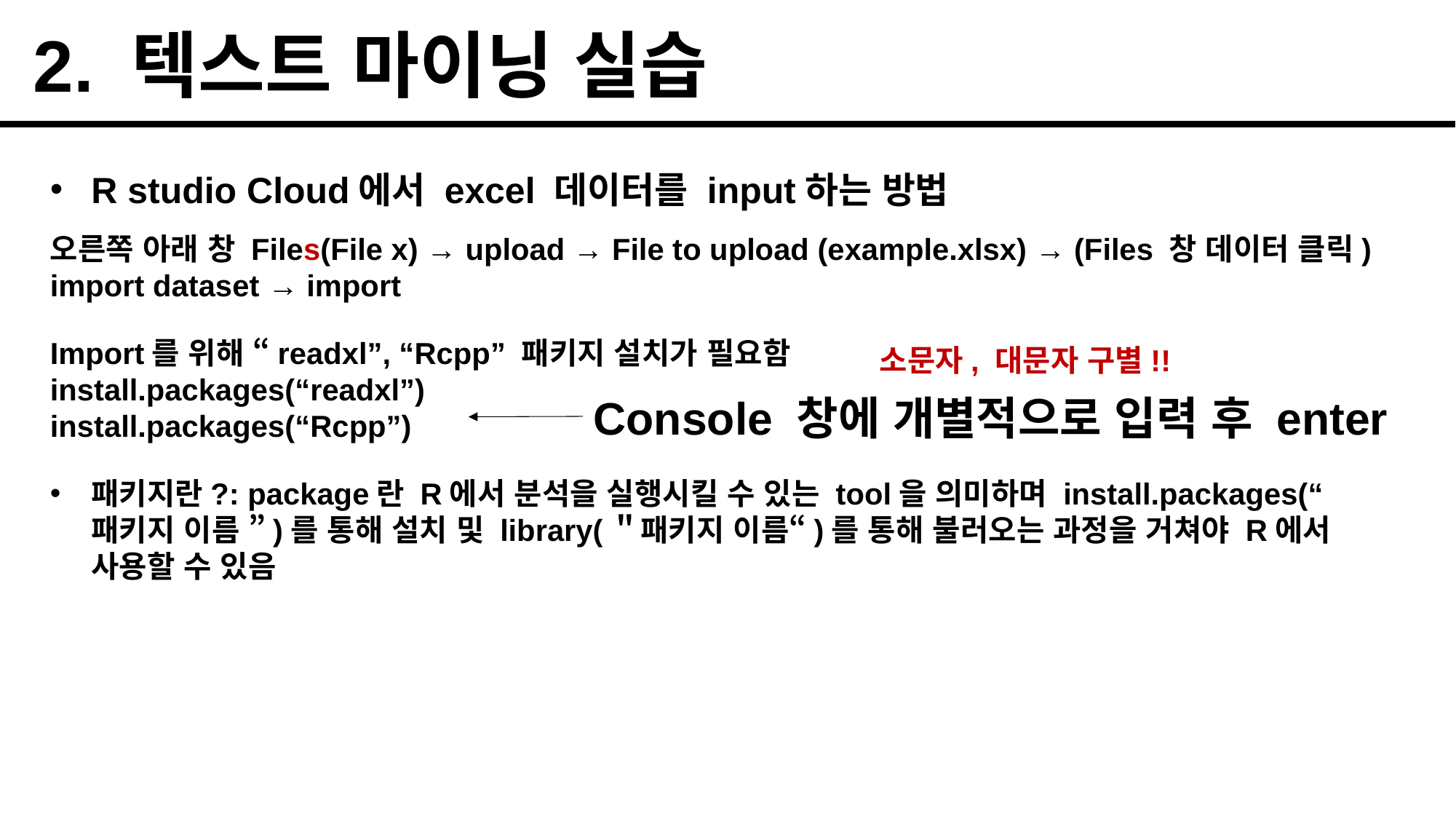

2. 텍스트 마이닝 실습
R studio Cloud에서 excel 데이터를 input하는 방법

오른쪽 아래 창 Files(File x) → upload → File to upload (example.xlsx) → (Files 창 데이터 클릭) import dataset → import
Import를 위해 “readxl”, “Rcpp” 패키지 설치가 필요함
install.packages(“readxl”)
install.packages(“Rcpp”)
소문자, 대문자 구별!!
Console 창에 개별적으로 입력 후 enter
패키지란?: package란 R에서 분석을 실행시킬 수 있는 tool을 의미하며 install.packages(“패키지 이름 ”)를 통해 설치 및 library(＂패키지 이름“)를 통해 불러오는 과정을 거쳐야 R에서 사용할 수 있음